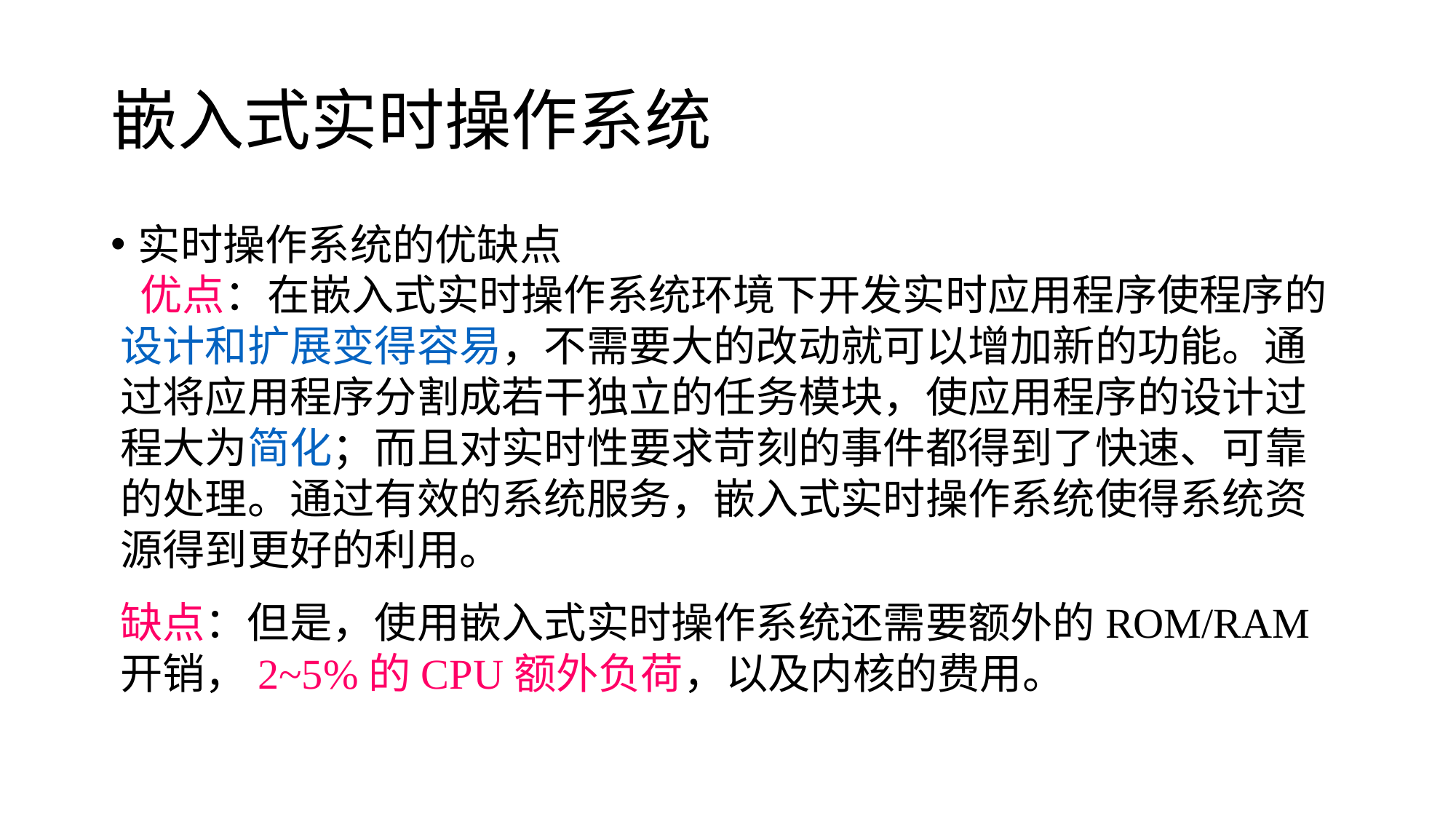

# 嵌入式实时操作系统
实时操作系统的优缺点
 优点：在嵌入式实时操作系统环境下开发实时应用程序使程序的设计和扩展变得容易，不需要大的改动就可以增加新的功能。通过将应用程序分割成若干独立的任务模块，使应用程序的设计过程大为简化；而且对实时性要求苛刻的事件都得到了快速、可靠的处理。通过有效的系统服务，嵌入式实时操作系统使得系统资源得到更好的利用。

缺点：但是，使用嵌入式实时操作系统还需要额外的ROM/RAM开销，2~5%的CPU额外负荷，以及内核的费用。